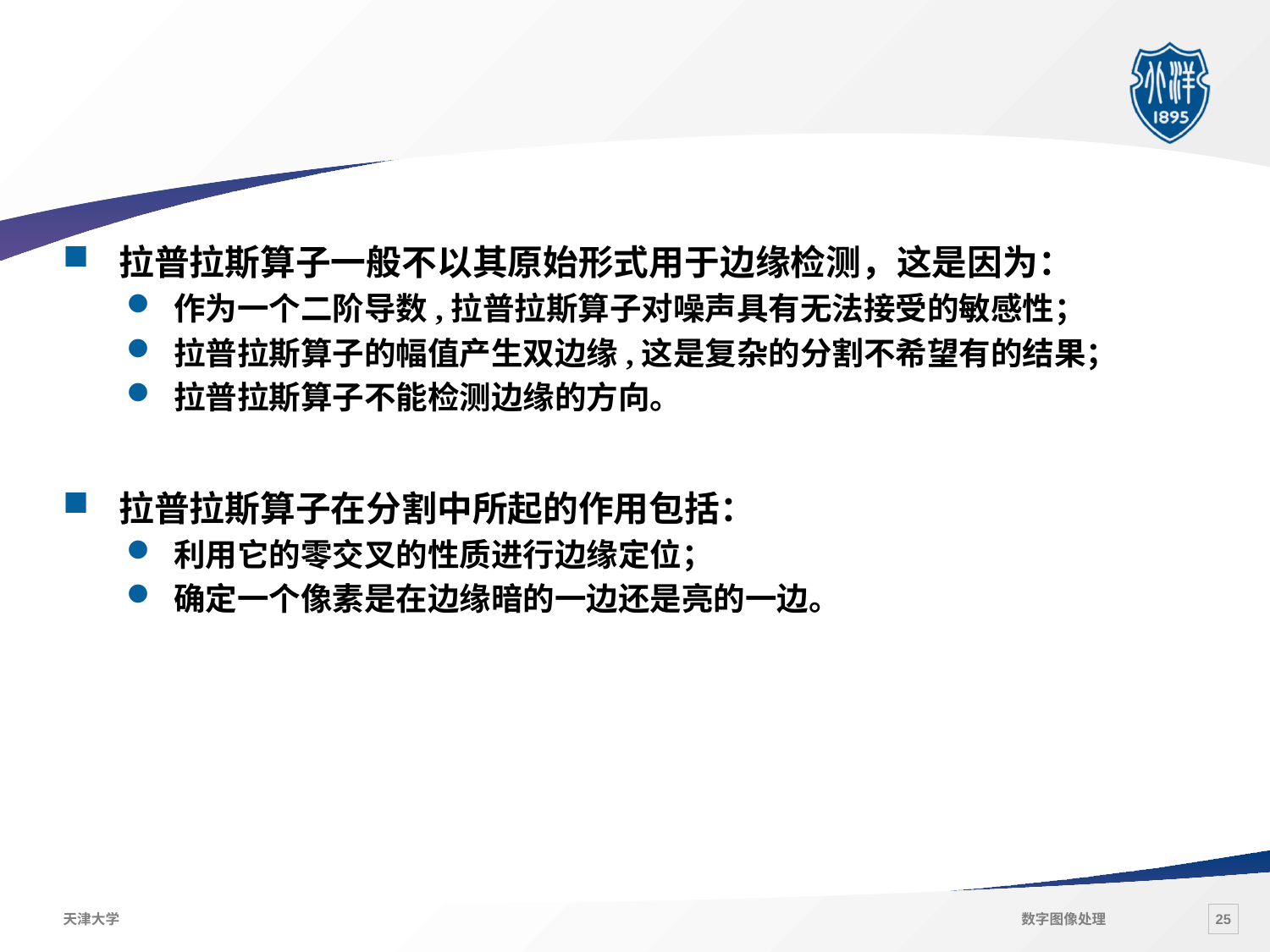

#
 拉普拉斯算子一般不以其原始形式用于边缘检测，这是因为：
作为一个二阶导数,拉普拉斯算子对噪声具有无法接受的敏感性；
拉普拉斯算子的幅值产生双边缘,这是复杂的分割不希望有的结果；
拉普拉斯算子不能检测边缘的方向。

 拉普拉斯算子在分割中所起的作用包括：
利用它的零交叉的性质进行边缘定位；
确定一个像素是在边缘暗的一边还是亮的一边。